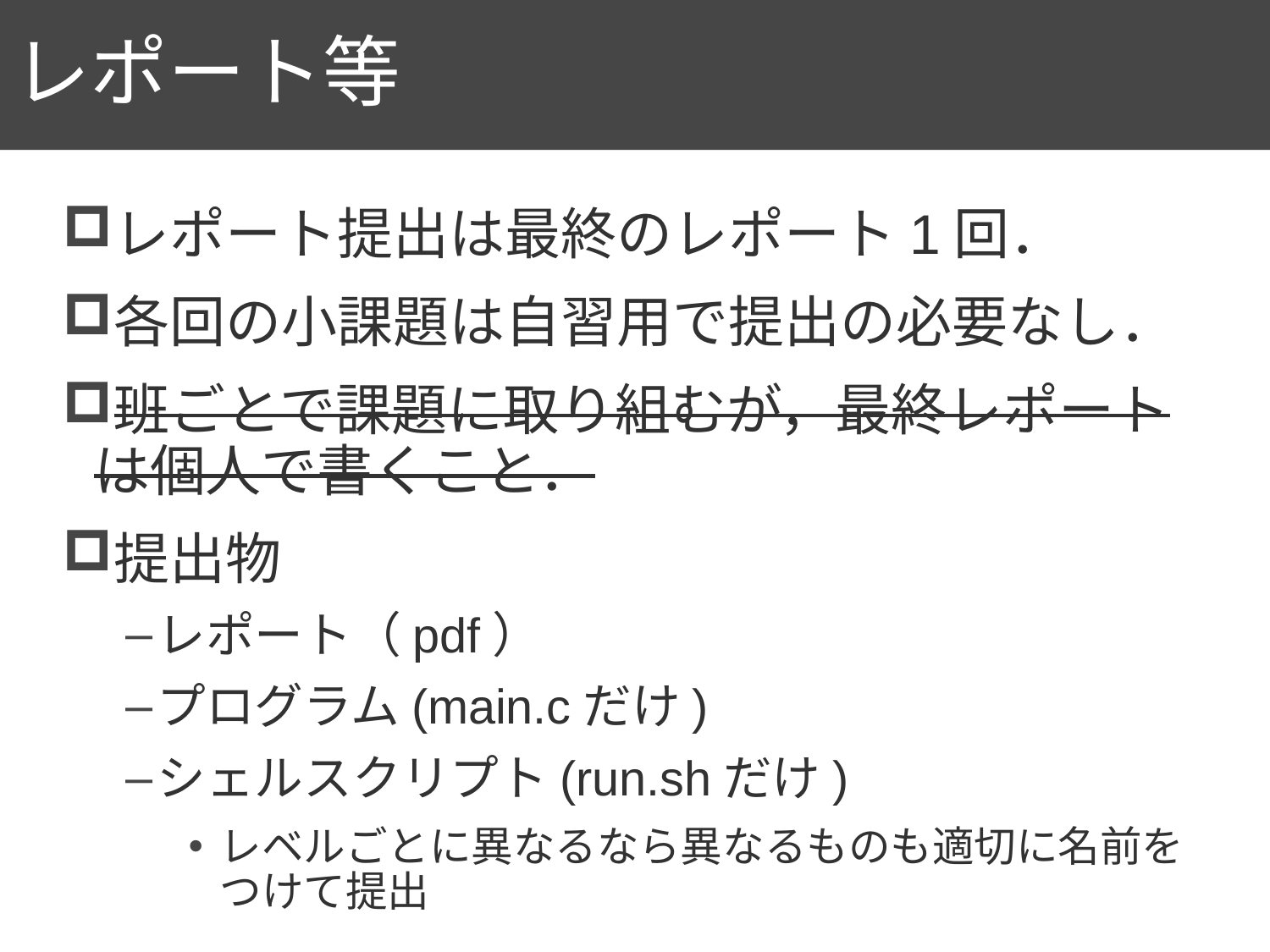

# レポート等
20
レポート提出は最終のレポート1回．
各回の小課題は自習用で提出の必要なし．
班ごとで課題に取り組むが，最終レポートは個人で書くこと．
提出物
レポート（pdf）
プログラム(main.cだけ)
シェルスクリプト(run.shだけ)
レベルごとに異なるなら異なるものも適切に名前をつけて提出